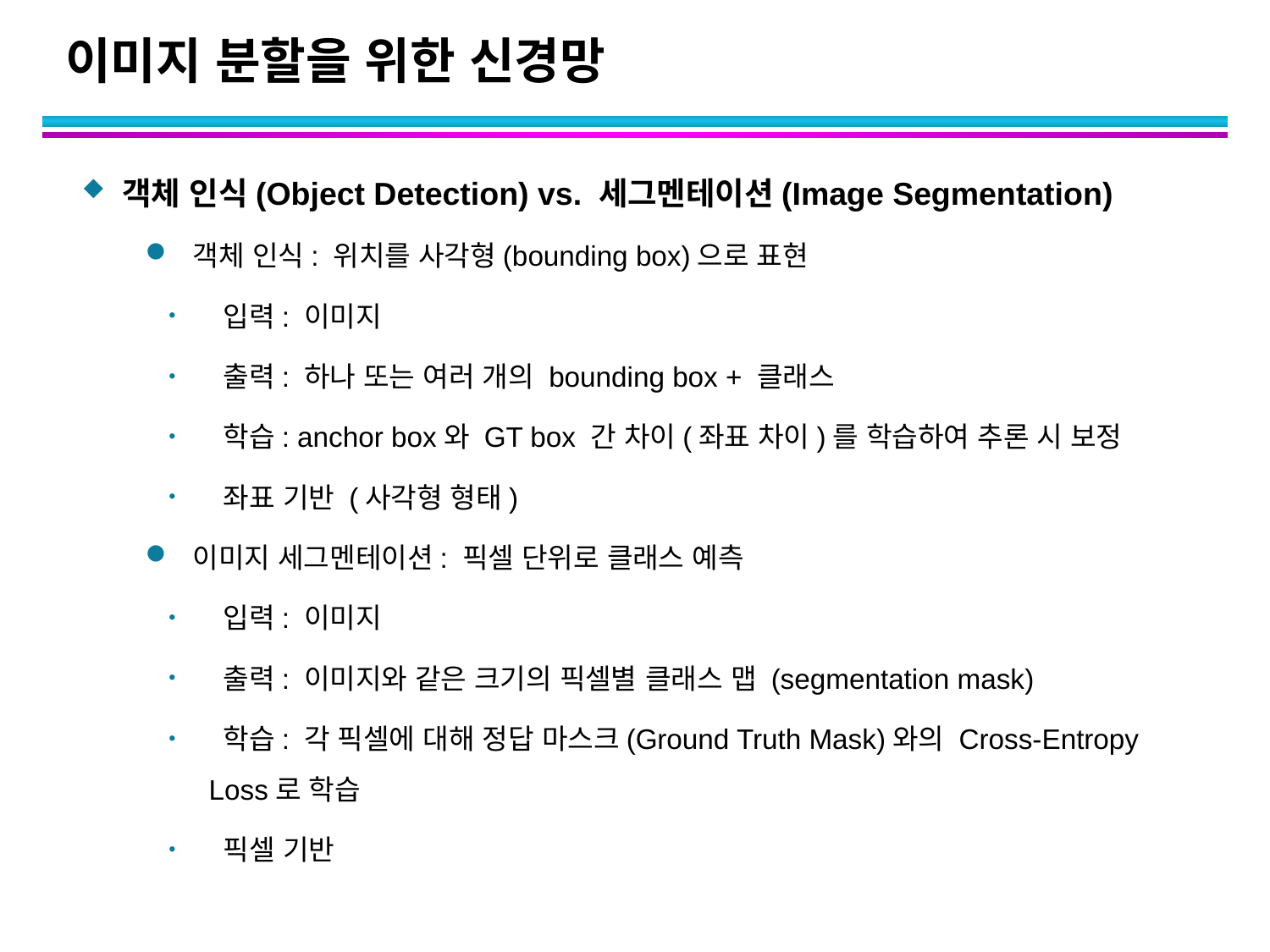

# 이미지 분할을 위한 신경망
객체 인식(Object Detection) vs. 세그멘테이션(Image Segmentation)
객체 인식: 위치를 사각형(bounding box)으로 표현
 입력: 이미지
 출력: 하나 또는 여러 개의 bounding box + 클래스
 학습: anchor box와 GT box 간 차이(좌표 차이)를 학습하여 추론 시 보정
 좌표 기반 (사각형 형태)
이미지 세그멘테이션: 픽셀 단위로 클래스 예측
 입력: 이미지
 출력: 이미지와 같은 크기의 픽셀별 클래스 맵 (segmentation mask)
 학습: 각 픽셀에 대해 정답 마스크(Ground Truth Mask)와의 Cross-Entropy Loss로 학습
 픽셀 기반